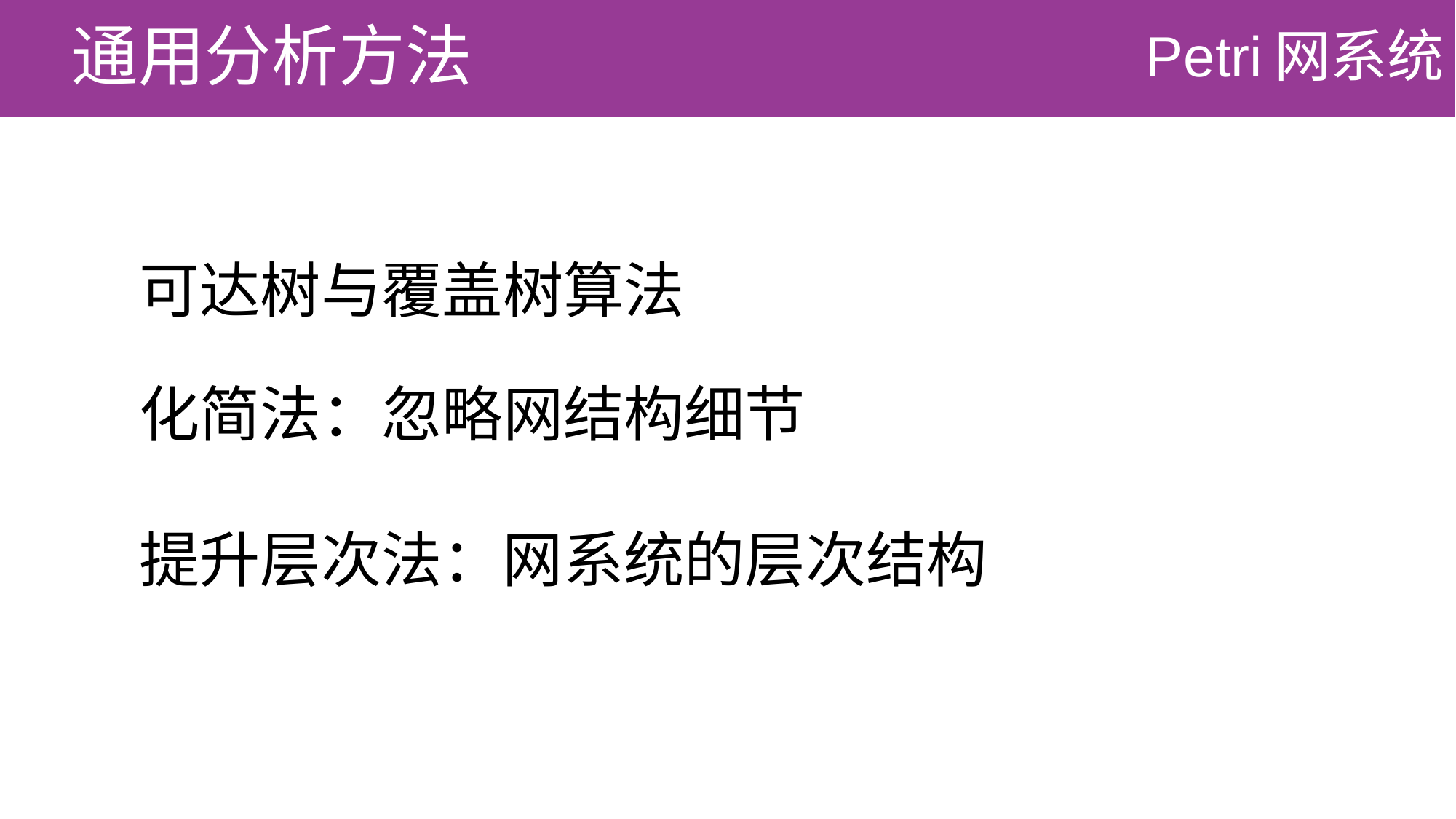

# 通用分析方法
Petri网系统
可达树与覆盖树算法

化简法：忽略网结构细节

提升层次法：网系统的层次结构